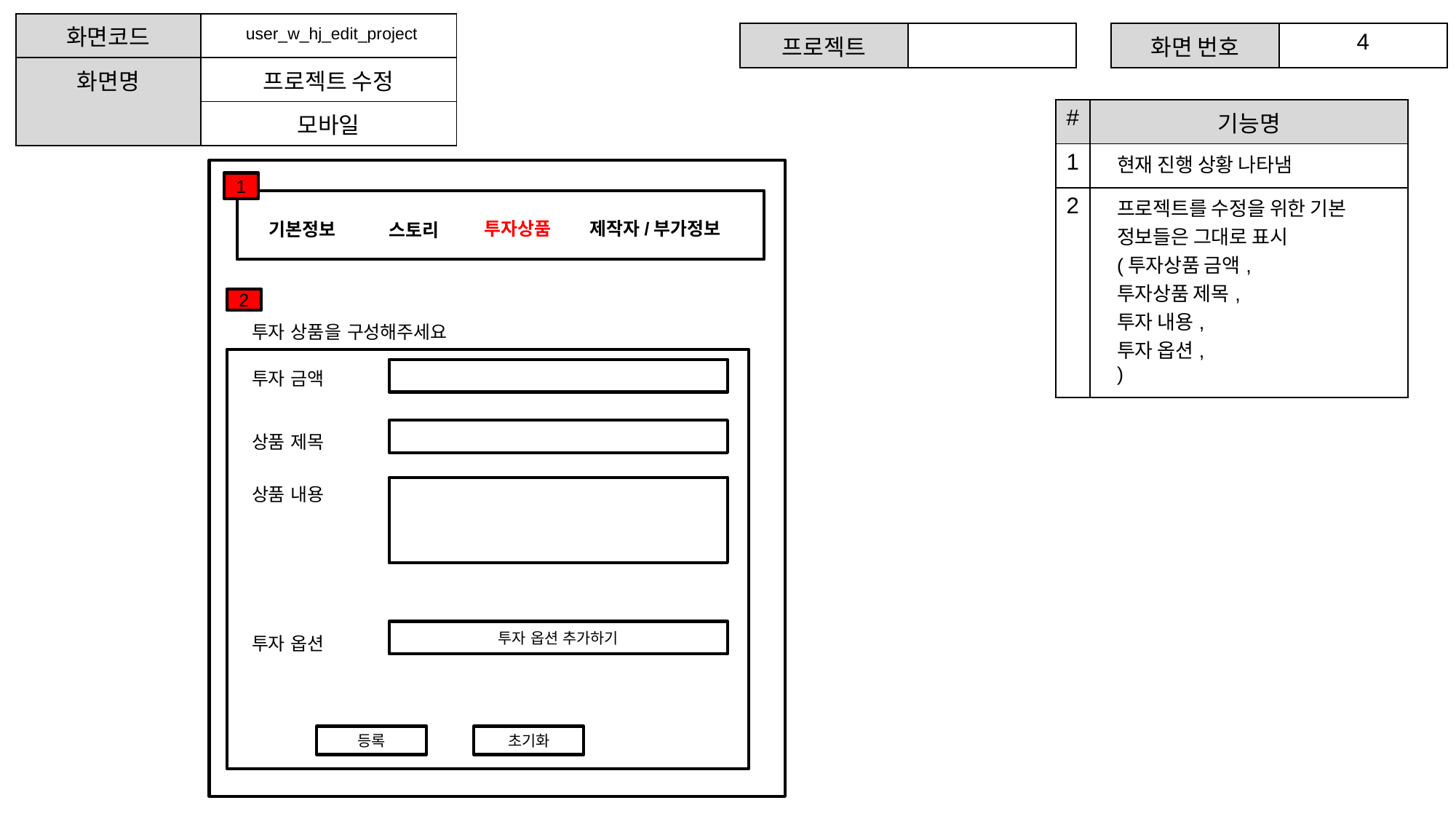

| 화면코드 | user\_w\_hj\_edit\_project |
| --- | --- |
| 화면명 | 프로젝트 수정 |
|  | 모바일 |
| 프로젝트 |  |
| --- | --- |
| 화면 번호 | 4 |
| --- | --- |
| # | 기능명 |
| --- | --- |
| 1 | 현재 진행 상황 나타냄 |
| 2 | 프로젝트를 수정을 위한 기본 정보들은 그대로 표시 (투자상품 금액, 투자상품 제목, 투자 내용, 투자 옵션, ) |

1

투자상품
제작자/부가정보
기본정보
스토리
2
투자 상품을 구성해주세요

투자 금액

상품 제목
상품 내용

투자 옵션 추가하기
투자 옵션
등록
초기화